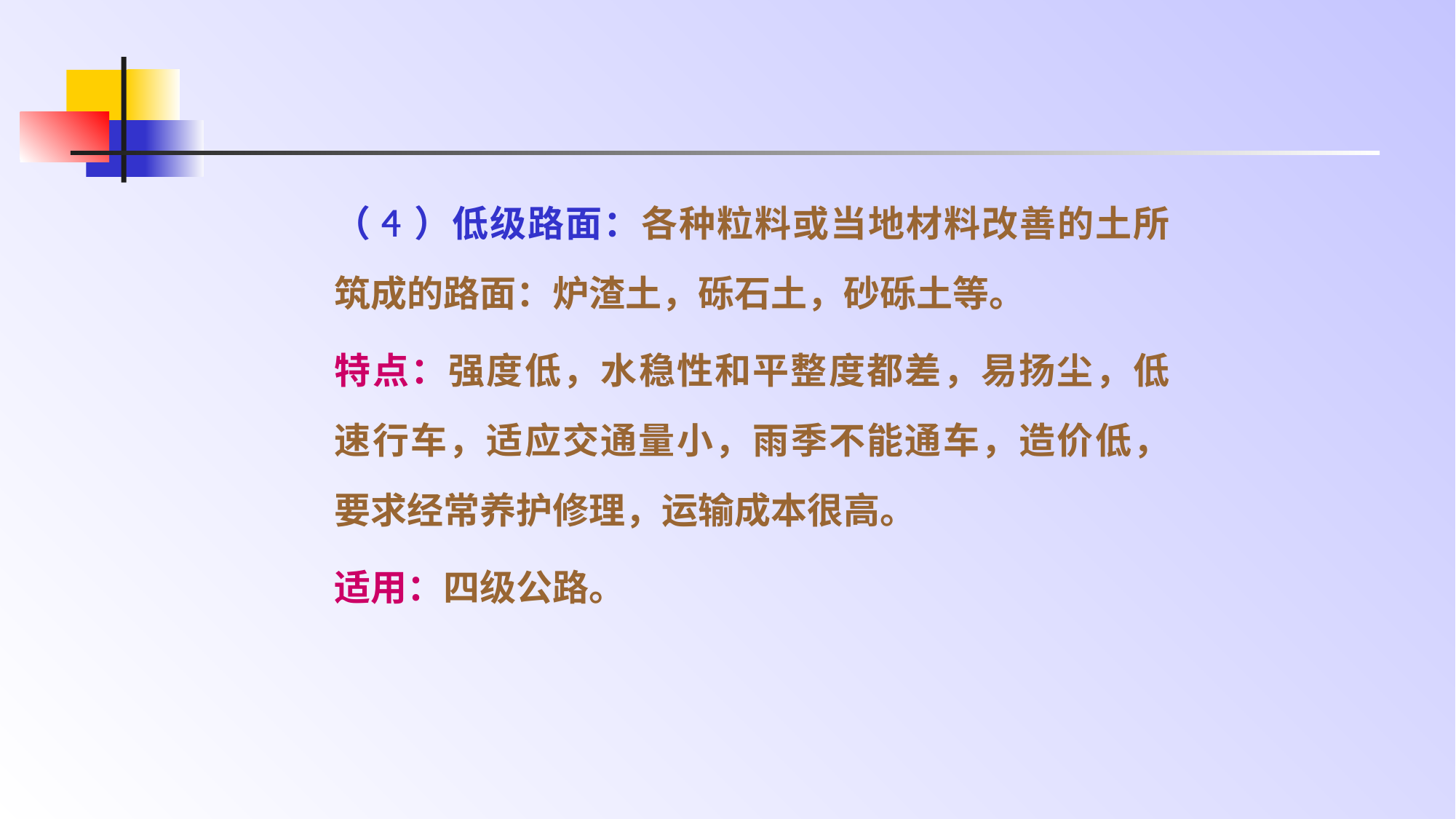

（4）低级路面：各种粒料或当地材料改善的土所筑成的路面：炉渣土，砾石土，砂砾土等。
特点：强度低，水稳性和平整度都差，易扬尘，低速行车，适应交通量小，雨季不能通车，造价低，要求经常养护修理，运输成本很高。
适用：四级公路。